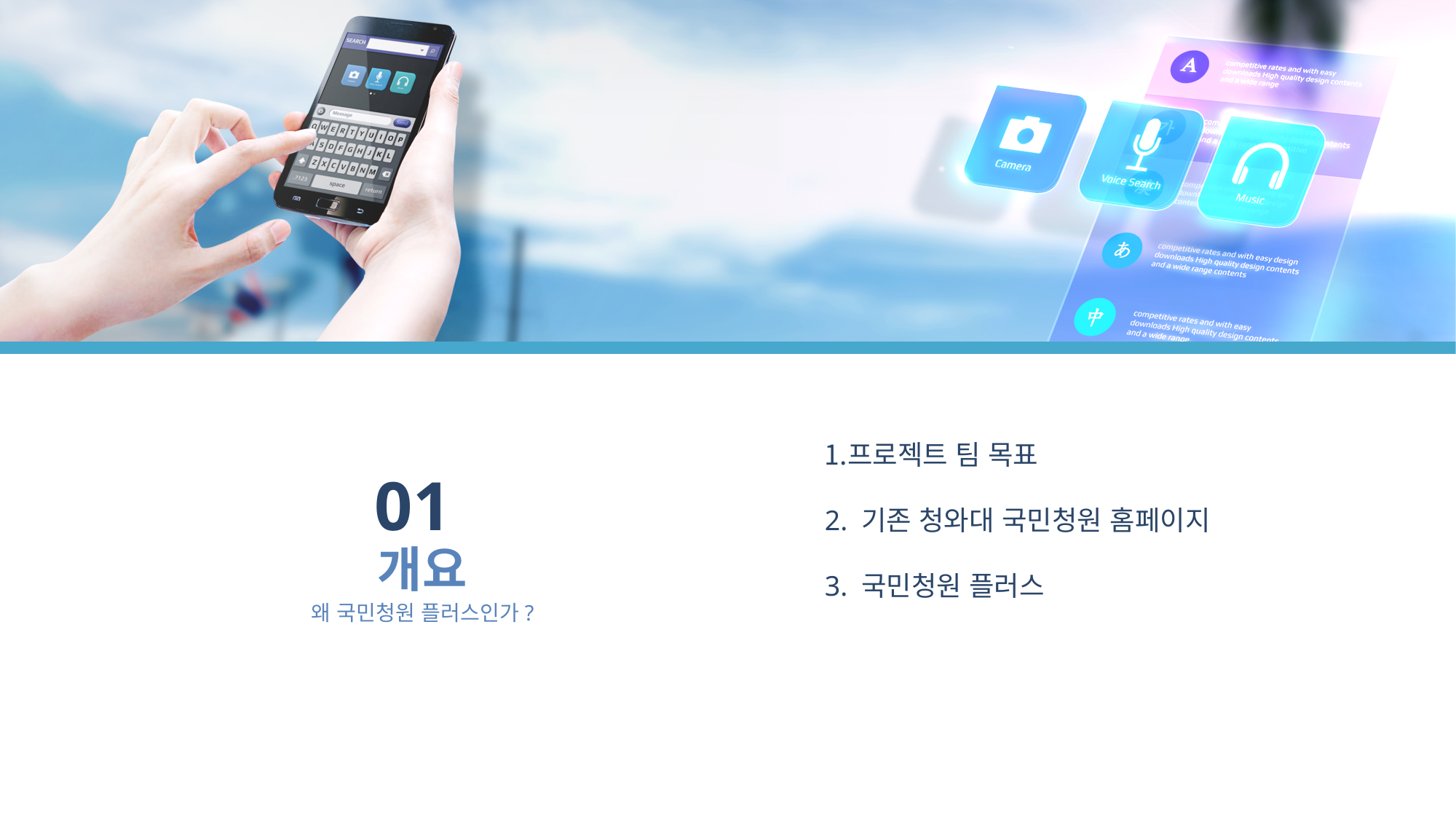

프로젝트 팀 목표
2. 기존 청와대 국민청원 홈페이지
3. 국민청원 플러스
01
개요
왜 국민청원 플러스인가?